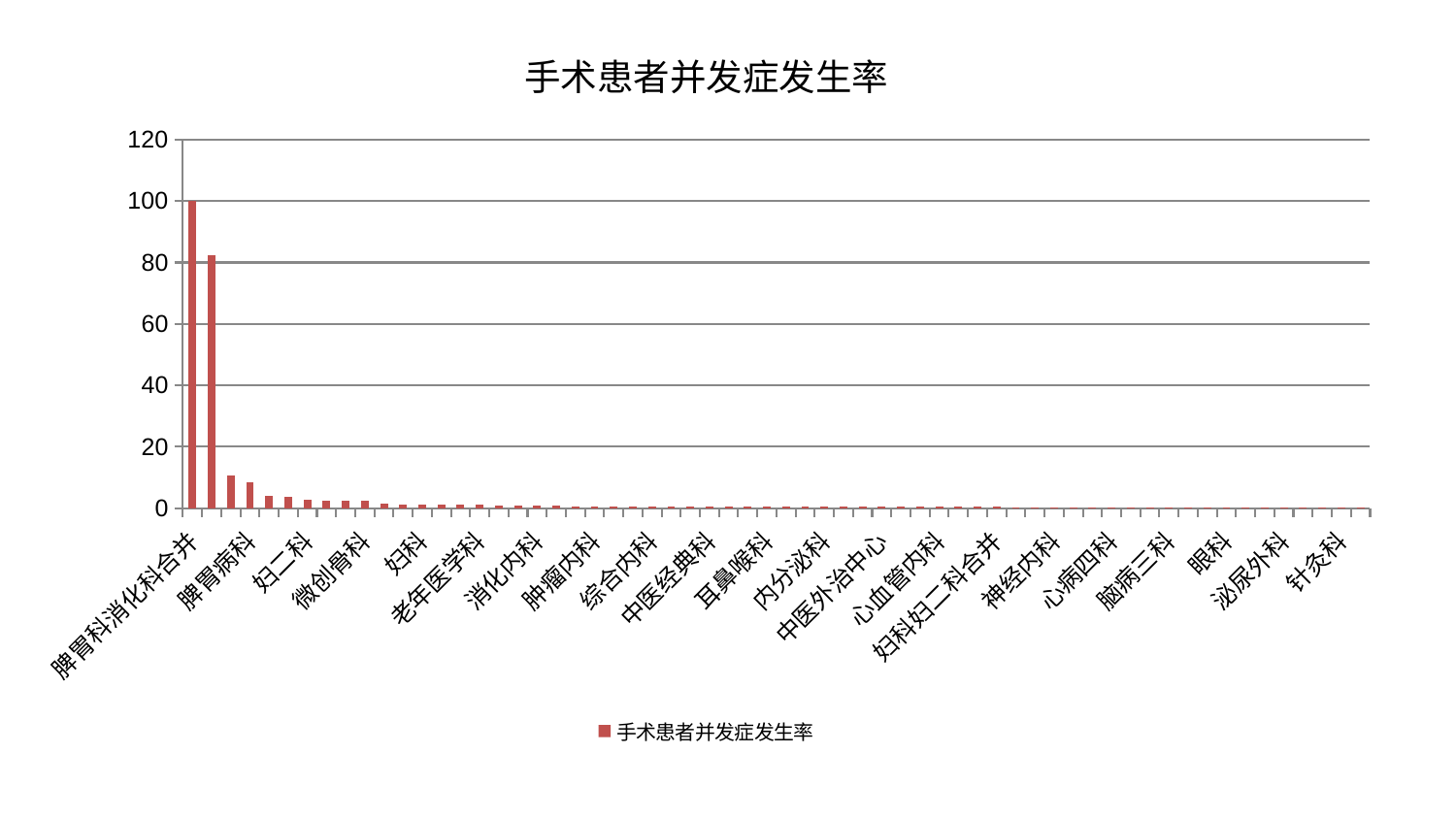

### Chart: 手术患者并发症发生率

| Category | 手术患者并发症发生率 |
|---|---|
| 脾胃科消化科合并 | 100.0 |
| 医院 | 82.49513923996622 |
| 肛肠科 | 10.762700450984122 |
| 脾胃病科 | 8.417362190977665 |
| 心病一科 | 3.9935041335400556 |
| 肝胆外科 | 3.5797993636644714 |
| 妇二科 | 2.837514386239366 |
| 脑病二科 | 2.5349400410730047 |
| 心病二科 | 2.379579566117399 |
| 微创骨科 | 2.323749617547478 |
| 产科 | 1.6367931141160157 |
| 东区肾病科 | 1.2912344424009068 |
| 妇科 | 1.2904116350318429 |
| 骨科 | 1.1490530469909785 |
| 肾病科 | 1.1362852006194142 |
| 老年医学科 | 1.1197432692918976 |
| 运动损伤骨科 | 1.0014621283026042 |
| 皮肤科 | 0.8991133253649976 |
| 消化内科 | 0.8779938356564595 |
| 东区重症医学科 | 0.7392469633810892 |
| 西区重症医学科 | 0.7045956094220744 |
| 肿瘤内科 | 0.6944626573454667 |
| 心病三科 | 0.6777543769214742 |
| 乳腺甲状腺外科 | 0.6535161014316374 |
| 综合内科 | 0.6516624256309462 |
| 创伤骨科 | 0.6354445634147703 |
| 呼吸内科 | 0.6310185110997105 |
| 中医经典科 | 0.5837811950033928 |
| 儿科 | 0.5487682696610787 |
| 血液科 | 0.5336171788558088 |
| 耳鼻喉科 | 0.514782156356788 |
| 关节骨科 | 0.47800672811277767 |
| 康复科 | 0.47133873891455136 |
| 内分泌科 | 0.4688141670213624 |
| 小儿推拿科 | 0.4600656734229124 |
| 治未病中心 | 0.4597869624421442 |
| 中医外治中心 | 0.4554743500529817 |
| 男科 | 0.4535918884055136 |
| 身心医学科 | 0.43578363175817775 |
| 心血管内科 | 0.42571877773896527 |
| 显微骨科 | 0.4242859812401344 |
| 推拿科 | 0.42353156444005813 |
| 妇科妇二科合并 | 0.42044690678603097 |
| 重症医学科 | 0.4076780104288163 |
| 肝病科 | 0.4066492635193159 |
| 神经内科 | 0.3898962524685633 |
| 口腔科 | 0.3846567901236041 |
| 脊柱骨科 | 0.38385945186971976 |
| 心病四科 | 0.3758271880620977 |
| 普通外科 | 0.34518910324004987 |
| 脑病一科 | 0.33455827962533885 |
| 脑病三科 | 0.3294872253033001 |
| 风湿病科 | 0.32636631267334065 |
| 小儿骨科 | 0.32283417065722614 |
| 眼科 | 0.32143318636075163 |
| 神经外科 | 0.32102069136173333 |
| 周围血管科 | 0.3126316113514525 |
| 泌尿外科 | 0.31023875954587726 |
| 美容皮肤科 | 0.3100780796501583 |
| 胸外科 | 0.3026593397797385 |
| 针灸科 | 0.30204426127281025 |
| 肾脏内科 | 0.2953820193723197 |
211